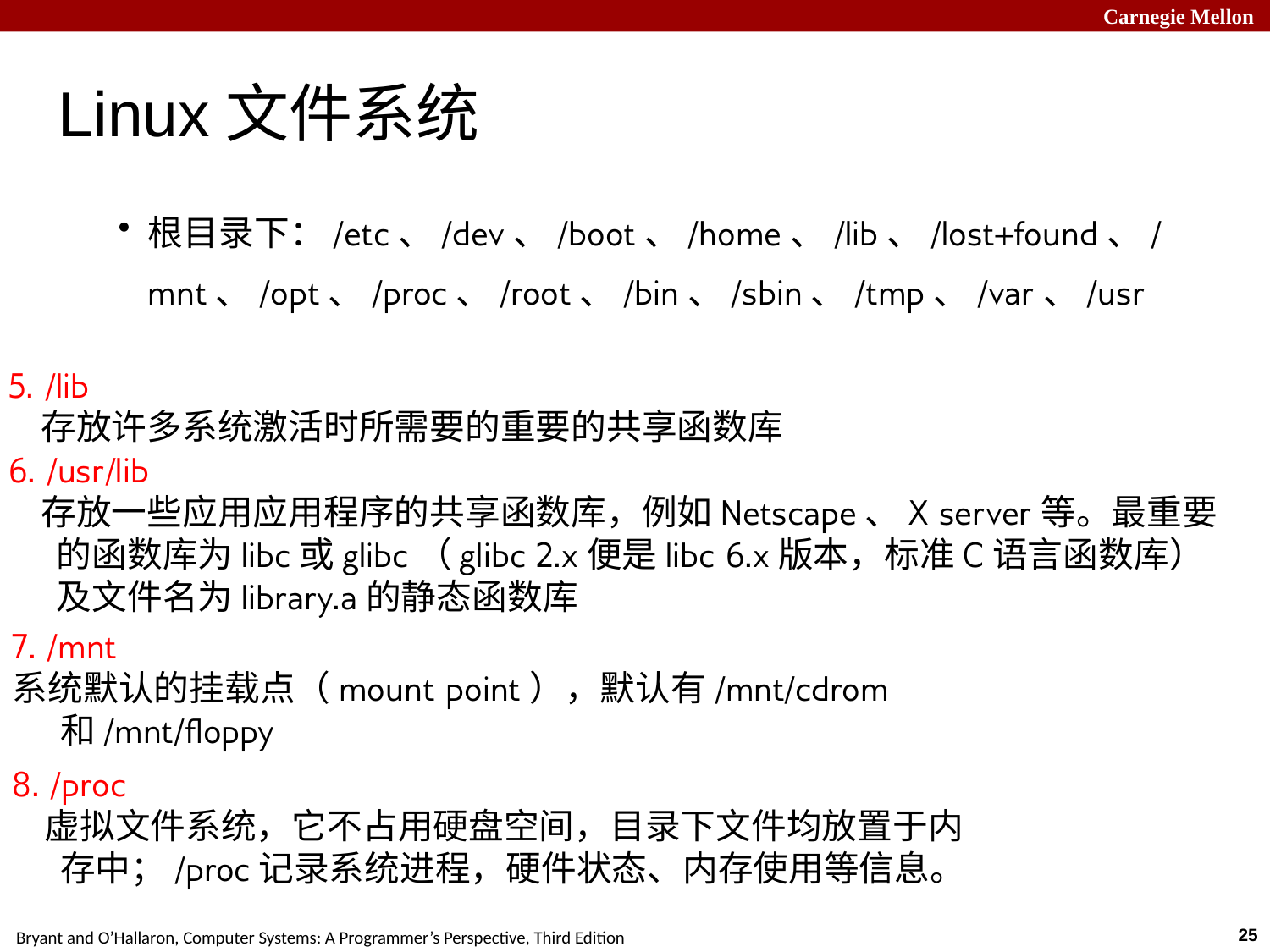

# Linux文件系统
根目录下：/etc、/dev、/boot、/home、/lib、/lost+found、/mnt、/opt、/proc、/root、/bin、/sbin、/tmp、/var、/usr
5. /lib
   存放许多系统激活时所需要的重要的共享函数库
6. /usr/lib
   存放一些应用应用程序的共享函数库，例如Netscape、X server等。最重要的函数库为libc或glibc（glibc 2.x便是libc 6.x版本，标准C语言函数库）及文件名为library.a的静态函数库
7. /mnt
系统默认的挂载点（mount point），默认有/mnt/cdrom和/mnt/floppy
8. /proc
   虚拟文件系统，它不占用硬盘空间，目录下文件均放置于内存中；/proc记录系统进程，硬件状态、内存使用等信息。